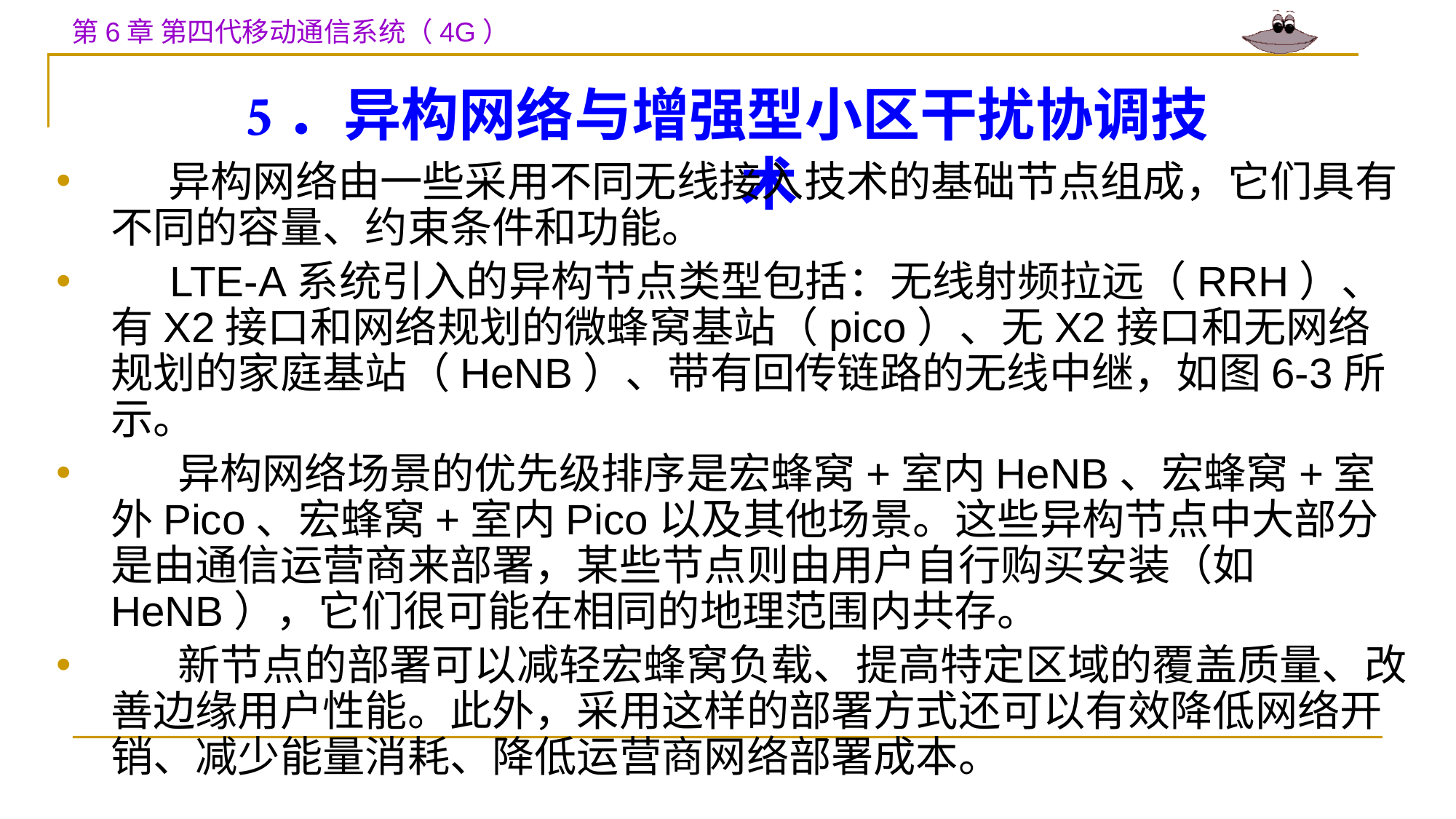

# 5．异构网络与增强型小区干扰协调技术
     异构网络由一些采用不同无线接入技术的基础节点组成，它们具有不同的容量、约束条件和功能。
     LTE-A系统引入的异构节点类型包括：无线射频拉远（RRH）、有X2接口和网络规划的微蜂窝基站（pico）、无X2接口和无网络规划的家庭基站（HeNB）、带有回传链路的无线中继，如图6-3所示。
      异构网络场景的优先级排序是宏蜂窝+室内HeNB、宏蜂窝+室外Pico、宏蜂窝+室内Pico以及其他场景。这些异构节点中大部分是由通信运营商来部署，某些节点则由用户自行购买安装（如HeNB），它们很可能在相同的地理范围内共存。
      新节点的部署可以减轻宏蜂窝负载、提高特定区域的覆盖质量、改善边缘用户性能。此外，采用这样的部署方式还可以有效降低网络开销、减少能量消耗、降低运营商网络部署成本。